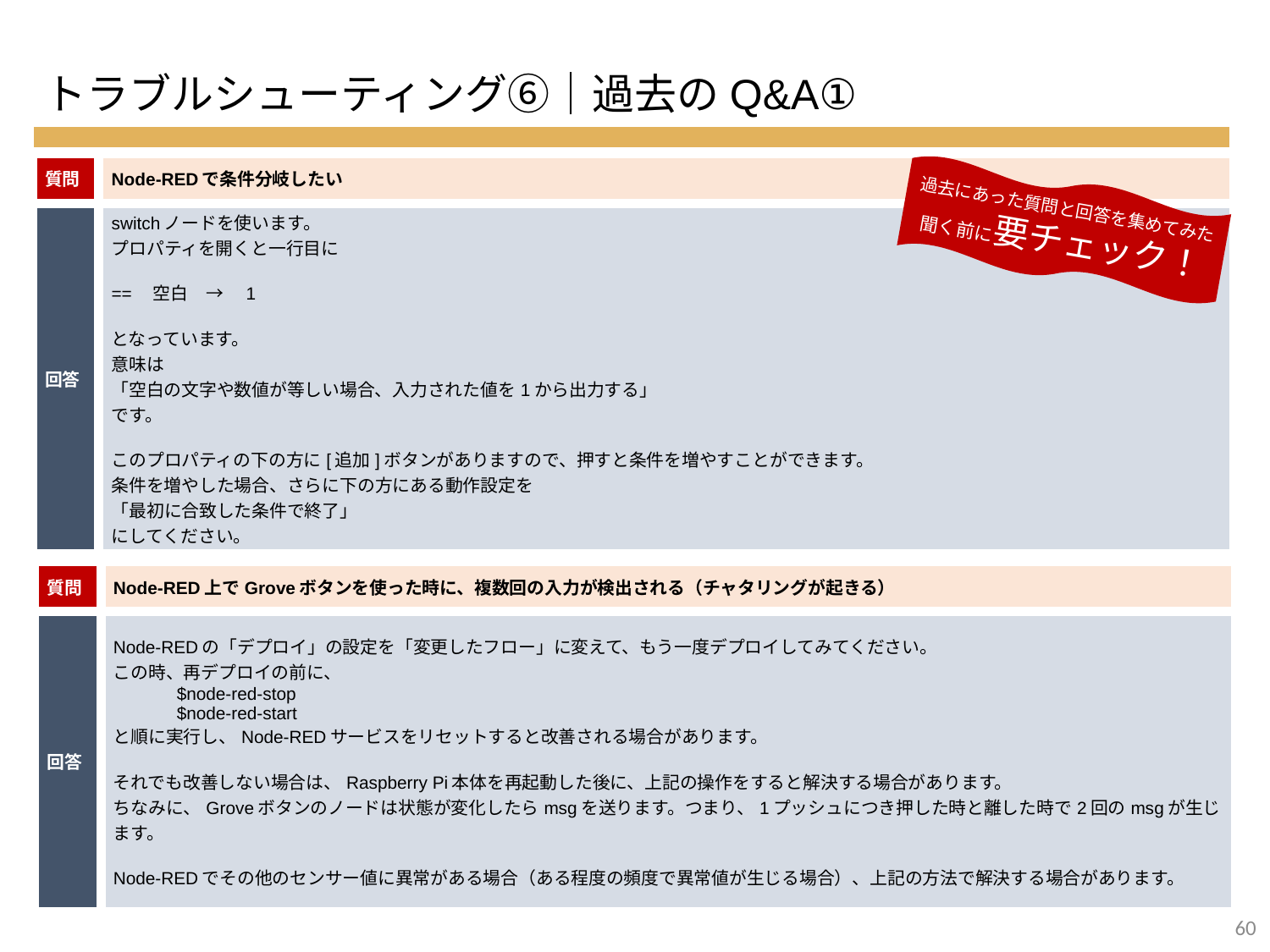

トラブルシューティング⑥｜過去のQ&A①
| 質問 | Node-REDで条件分岐したい |
| --- | --- |
| 回答 | switchノードを使います。 プロパティを開くと一行目に ==　空白　→　1 となっています。 意味は 「空白の文字や数値が等しい場合、入力された値を1から出力する」 です。 このプロパティの下の方に[追加]ボタンがありますので、押すと条件を増やすことができます。 条件を増やした場合、さらに下の方にある動作設定を 「最初に合致した条件で終了」 にしてください。 |
過去にあった質問と回答を集めてみた
聞く前に要チェック！
| 質問 | Node-RED上でGroveボタンを使った時に、複数回の入力が検出される（チャタリングが起きる） |
| --- | --- |
| 回答 | Node-REDの「デプロイ」の設定を「変更したフロー」に変えて、もう一度デプロイしてみてください。 この時、再デプロイの前に、 $node-red-stop $node-red-start と順に実行し、Node-REDサービスをリセットすると改善される場合があります。 それでも改善しない場合は、Raspberry Pi本体を再起動した後に、上記の操作をすると解決する場合があります。 ちなみに、Groveボタンのノードは状態が変化したらmsgを送ります。つまり、1プッシュにつき押した時と離した時で2回のmsgが生じます。 Node-REDでその他のセンサー値に異常がある場合（ある程度の頻度で異常値が生じる場合）、上記の方法で解決する場合があります。 |
60